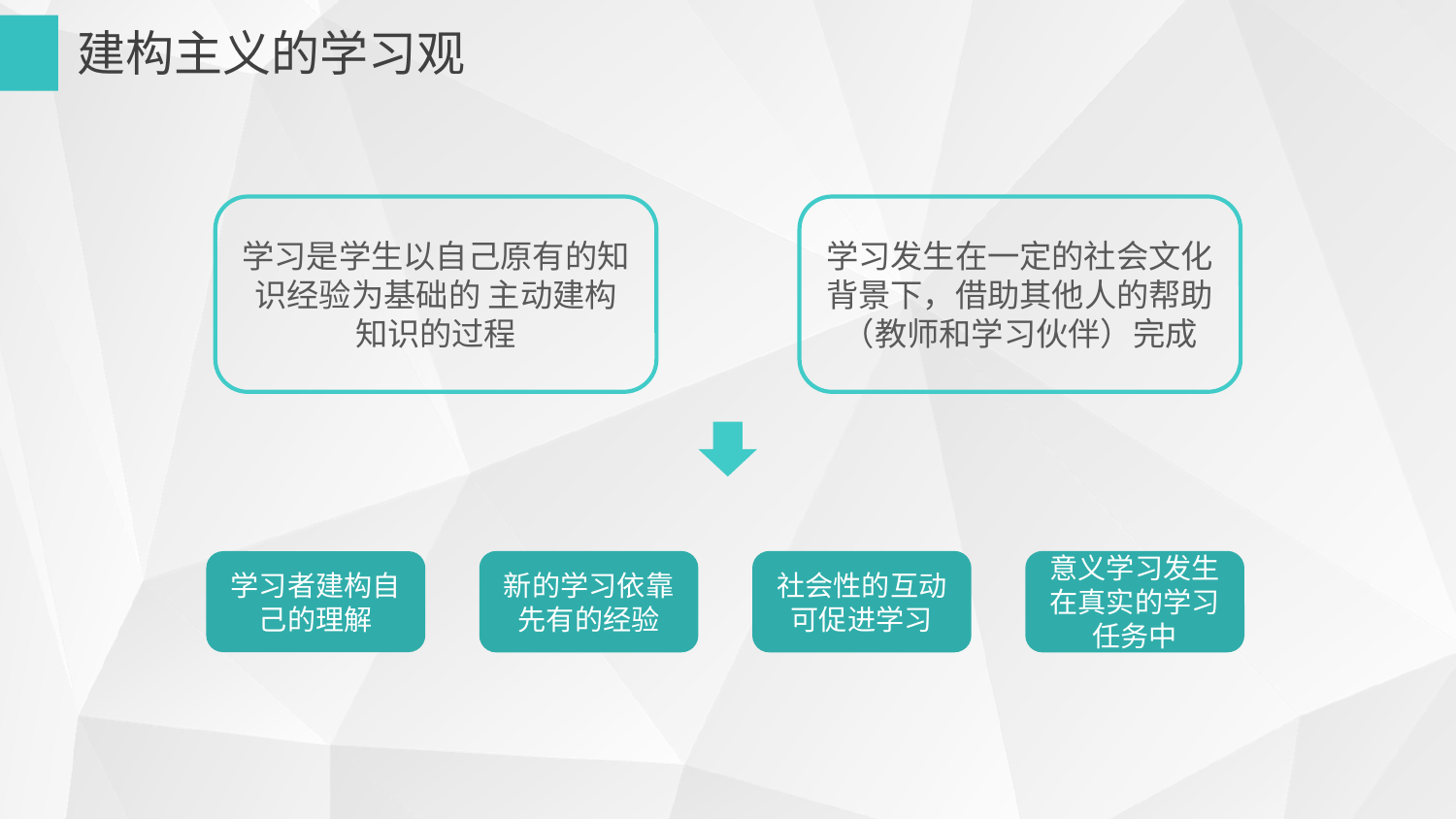

建构主义的学习观
学习是学生以自己原有的知识经验为基础的 主动建构知识的过程
学习发生在一定的社会文化背景下，借助其他人的帮助（教师和学习伙伴）完成

新的学习依靠先有的经验
社会性的互动可促进学习
意义学习发生在真实的学习任务中
学习者建构自己的理解